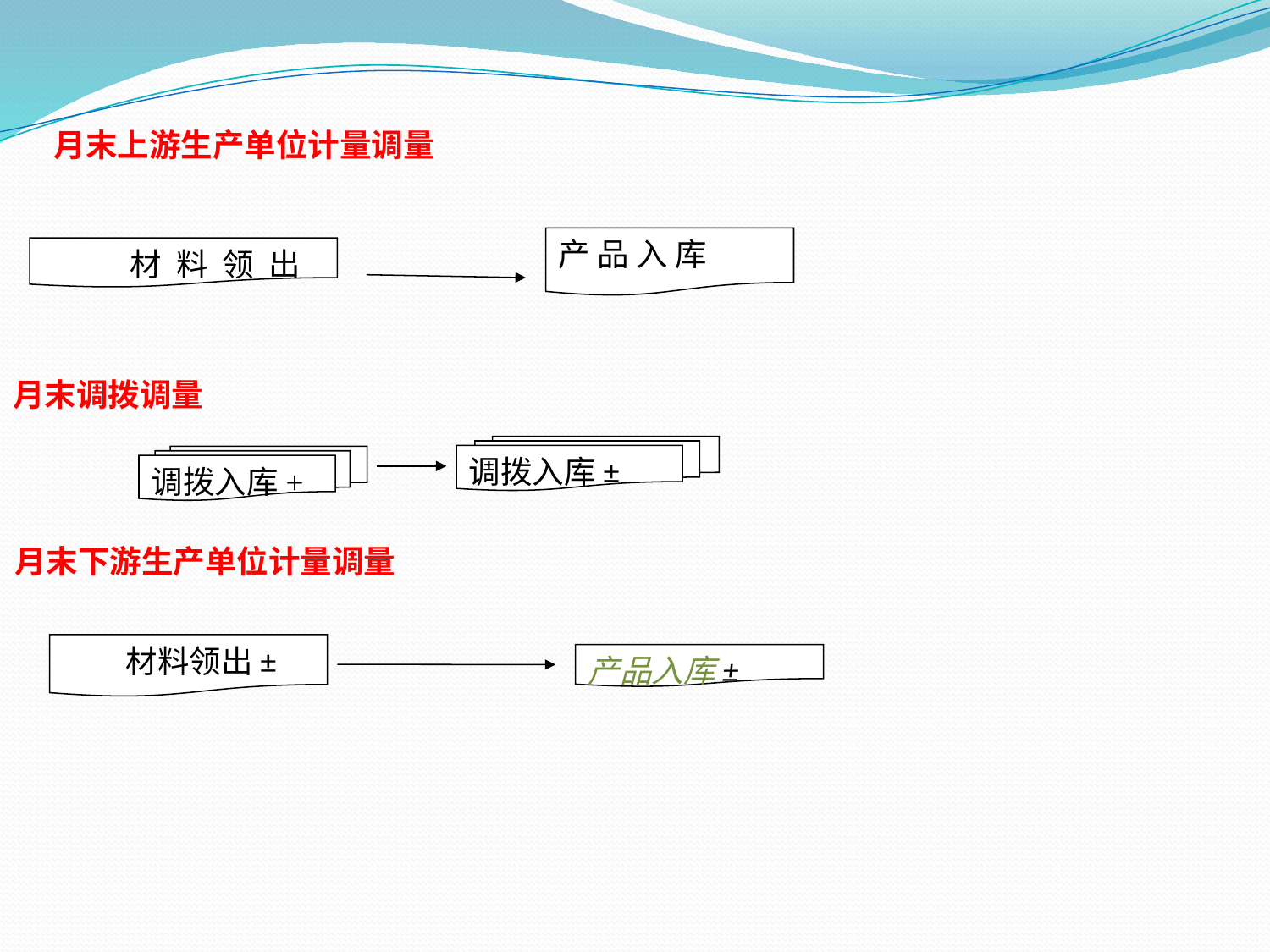

月末上游生产单位计量调量
产 品 入 库
材  料  领  出

月末调拨调量
调拨入库±
调拨入库±
月末下游生产单位计量调量
材料领出±
产品入库±